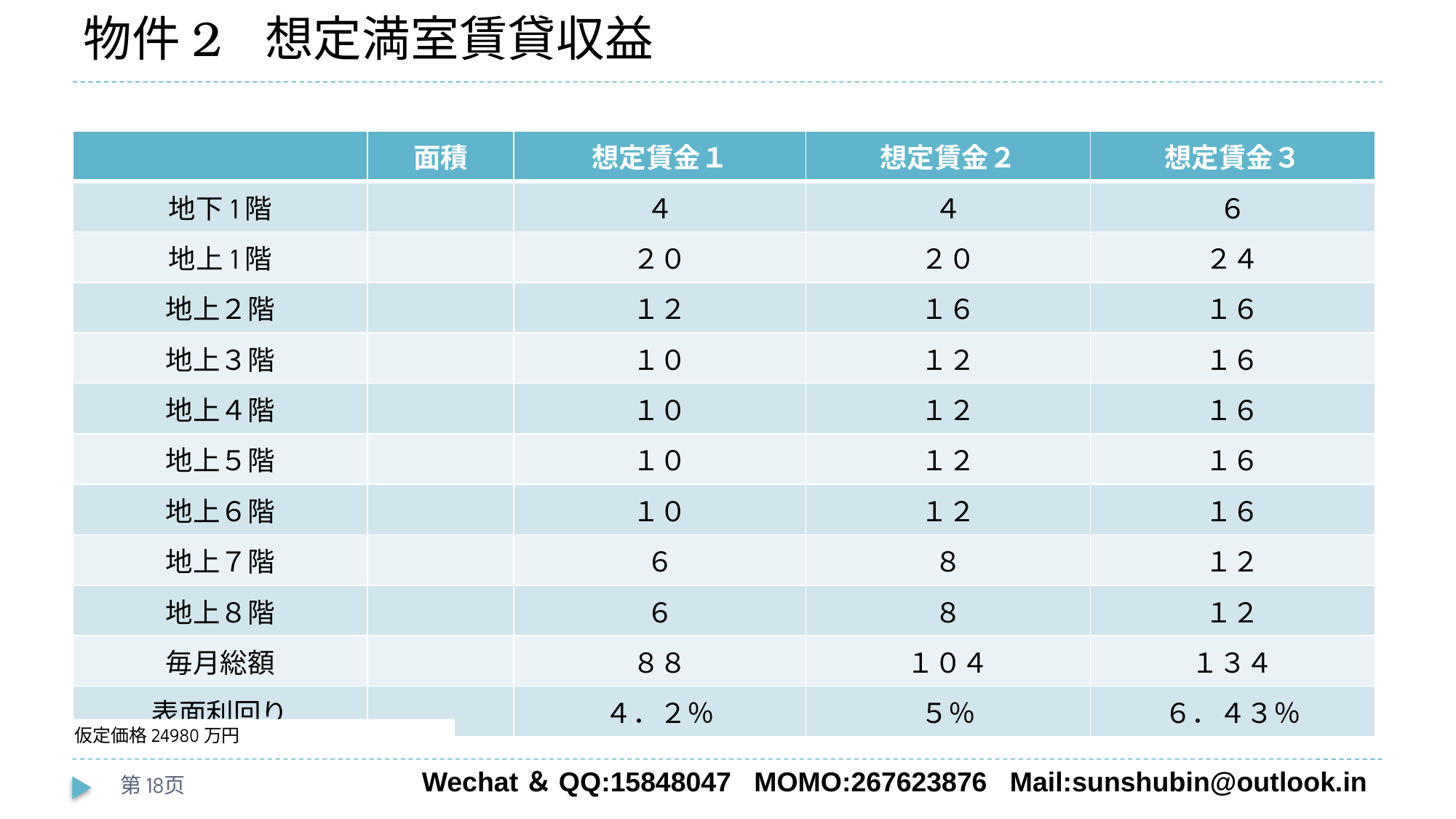

# 物件2  想定満室賃貸収益
|  | 面積 | 想定賃金１ | 想定賃金２ | 想定賃金３ |
| --- | --- | --- | --- | --- |
| 地下1階 |  | ４ | ４ | ６ |
| 地上1階 |  | ２０ | ２０ | ２４ |
| 地上２階 |  | １２ | １６ | １６ |
| 地上３階 |  | １０ | １２ | １６ |
| 地上４階 |  | １０ | １２ | １６ |
| 地上５階 |  | １０ | １２ | １６ |
| 地上６階 |  | １０ | １２ | １６ |
| 地上７階 |  | ６ | ８ | １２ |
| 地上８階 |  | ６ | ８ | １２ |
| 毎月総額 |  | ８８ | １０４ | １３４ |
| 表面利回り |  | ４．２％ | ５％ | ６．４３％ |
仮定価格24980万円
第18页